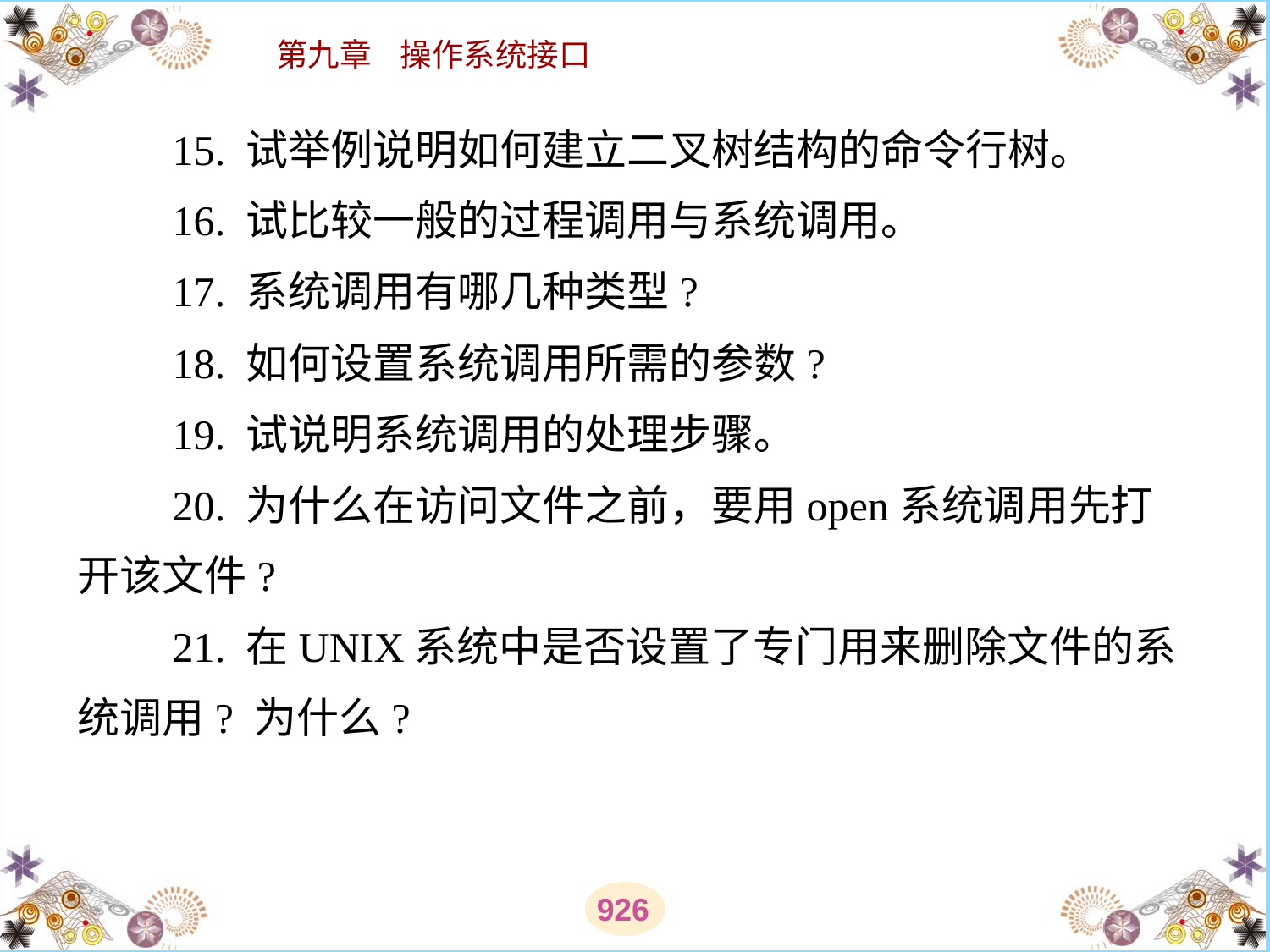

# 15. 试举例说明如何建立二叉树结构的命令行树。 　　16. 试比较一般的过程调用与系统调用。 　　17. 系统调用有哪几种类型? 　　18. 如何设置系统调用所需的参数? 　　19. 试说明系统调用的处理步骤。 　　20. 为什么在访问文件之前，要用open系统调用先打开该文件? 　　21. 在UNIX系统中是否设置了专门用来删除文件的系统调用? 为什么?